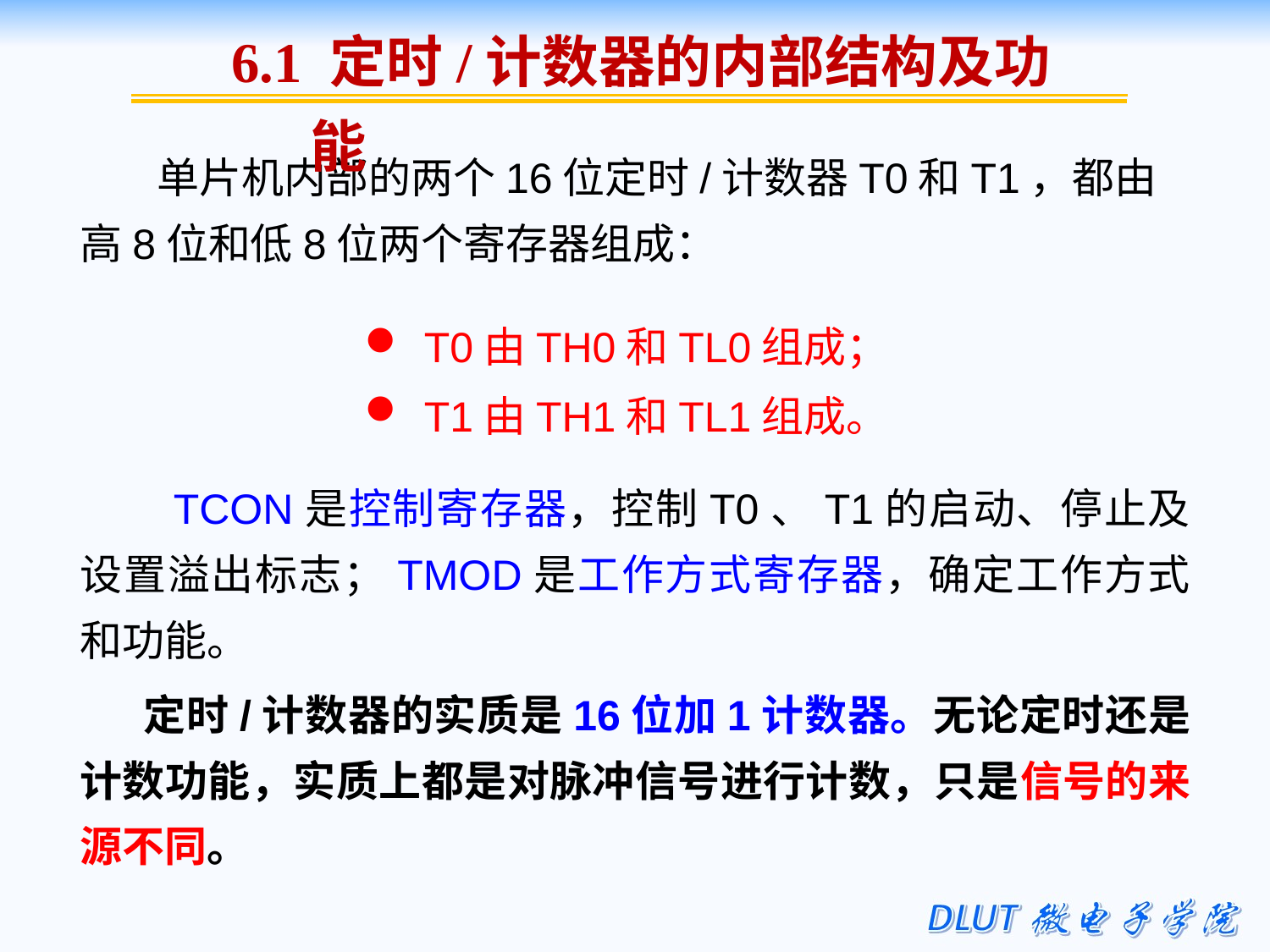

6.1 定时/计数器的内部结构及功能
       单片机内部的两个16位定时/计数器T0和T1，都由高8位和低8位两个寄存器组成：
 T0由TH0和TL0组成；
 T1由TH1和TL1组成。
       TCON是控制寄存器，控制T0、T1的启动、停止及设置溢出标志；TMOD是工作方式寄存器，确定工作方式和功能。
定时/计数器的实质是16位加1计数器。无论定时还是计数功能，实质上都是对脉冲信号进行计数，只是信号的来源不同。